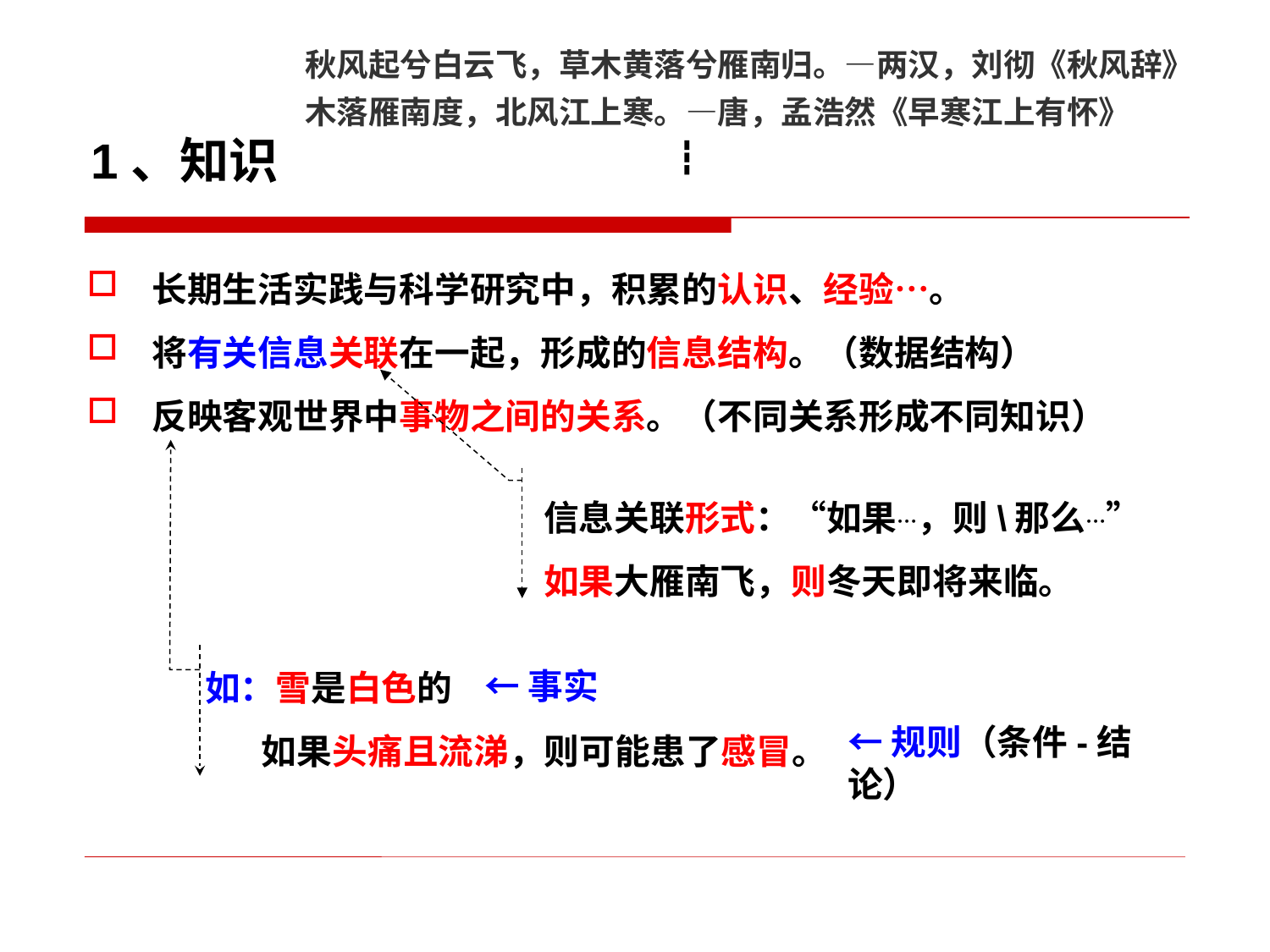

秋风起兮白云飞，草木黄落兮雁南归。—两汉，刘彻《秋风辞》
木落雁南度，北风江上寒。—唐，孟浩然《早寒江上有怀》
┇
1、知识
长期生活实践与科学研究中，积累的认识、经验…。
将有关信息关联在一起，形成的信息结构。（数据结构）
反映客观世界中事物之间的关系。（不同关系形成不同知识）
信息关联形式：“如果…，则\那么…”
如果大雁南飞，则冬天即将来临。

如：雪是白色的
      如果头痛且流涕，则可能患了感冒。
←事实
←规则（条件-结论）